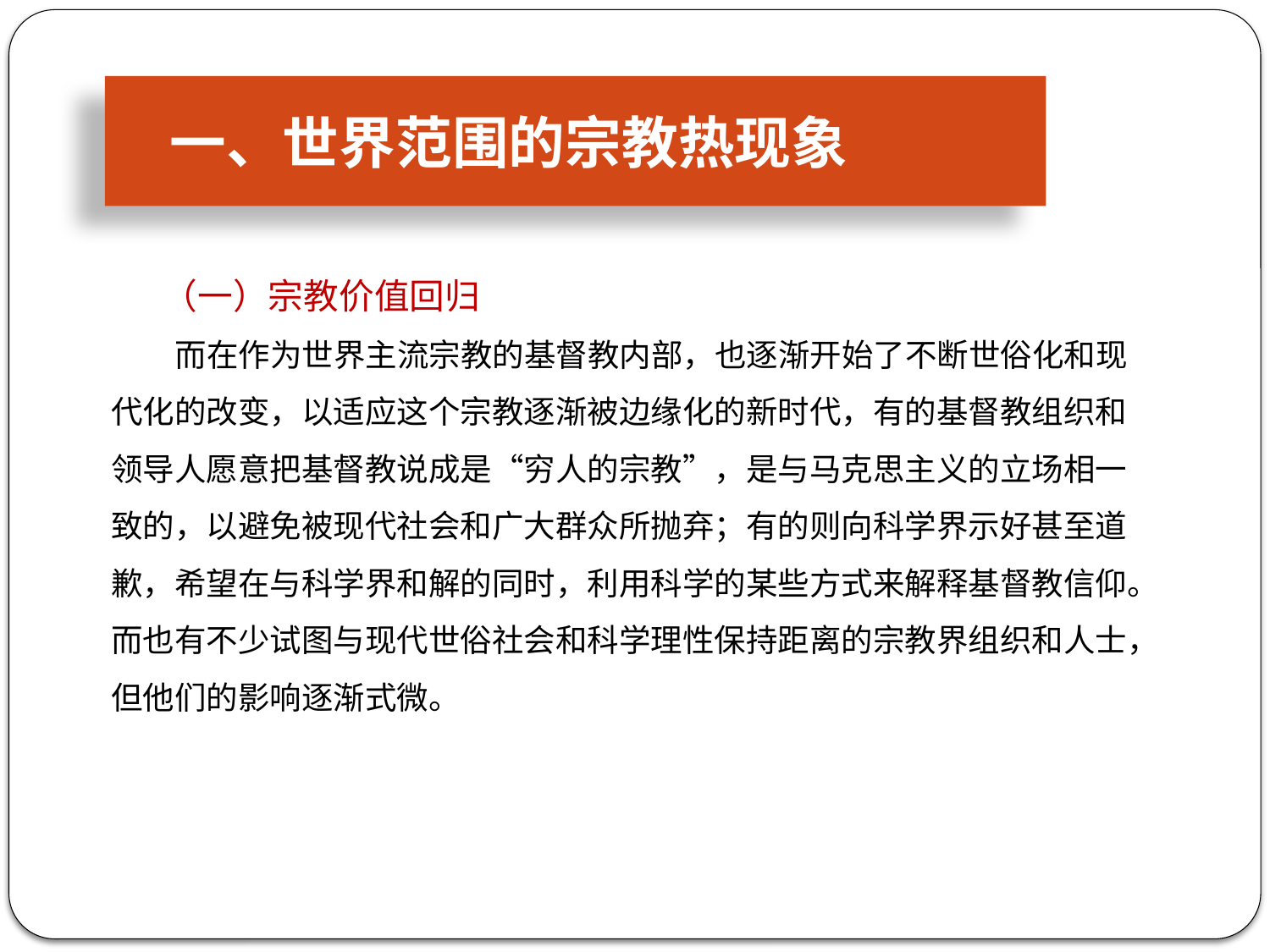

一、世界范围的宗教热现象
       （一）宗教价值回归
         而在作为世界主流宗教的基督教内部，也逐渐开始了不断世俗化和现代化的改变，以适应这个宗教逐渐被边缘化的新时代，有的基督教组织和领导人愿意把基督教说成是“穷人的宗教”，是与马克思主义的立场相一致的，以避免被现代社会和广大群众所抛弃；有的则向科学界示好甚至道歉，希望在与科学界和解的同时，利用科学的某些方式来解释基督教信仰。而也有不少试图与现代世俗社会和科学理性保持距离的宗教界组织和人士，但他们的影响逐渐式微。